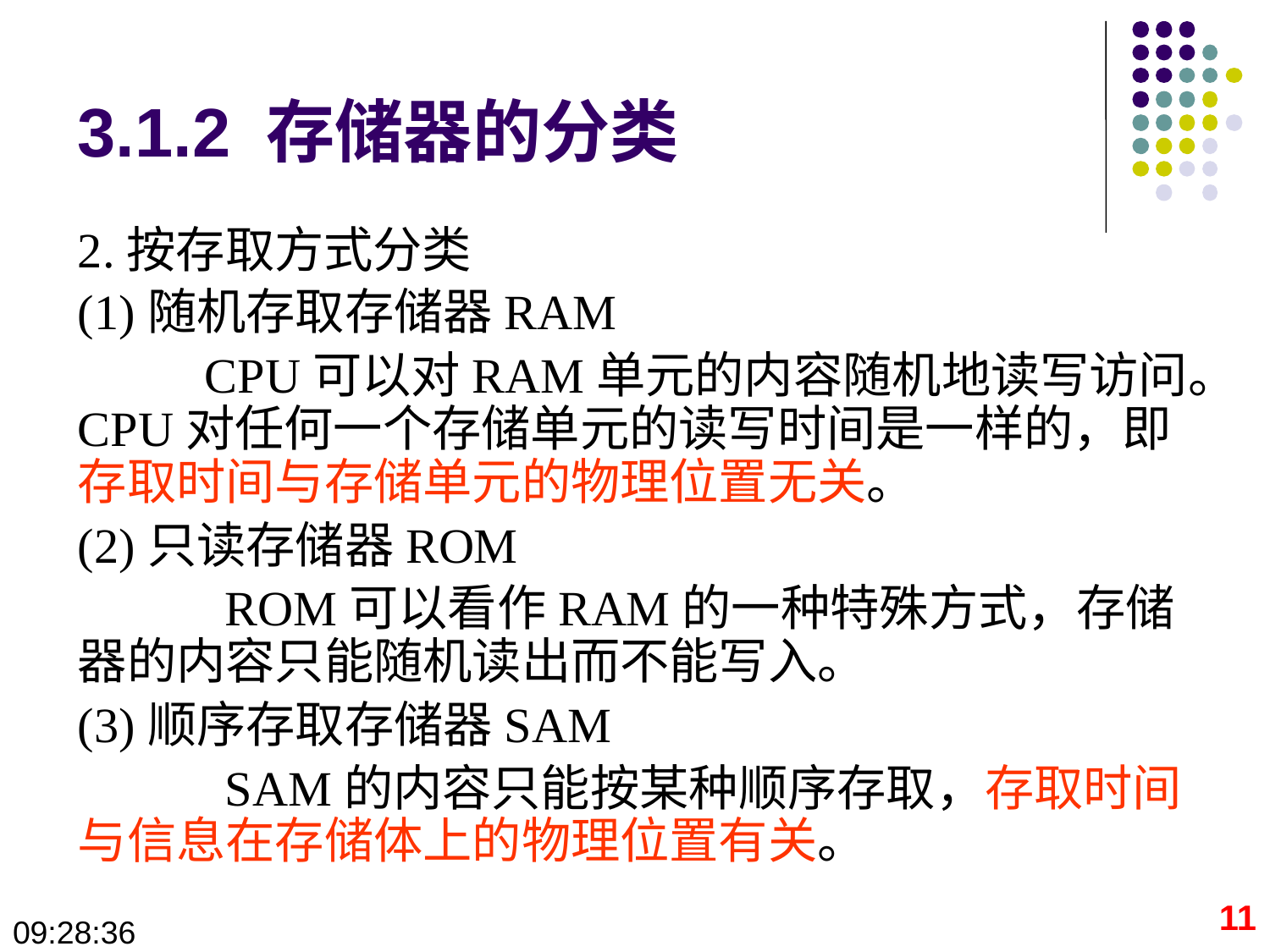

# 3.1.2 存储器的分类
2.按存取方式分类
(1)随机存取存储器RAM
	CPU可以对RAM单元的内容随机地读写访问。CPU对任何一个存储单元的读写时间是一样的，即存取时间与存储单元的物理位置无关。
(2)只读存储器ROM
            ROM可以看作RAM的一种特殊方式，存储器的内容只能随机读出而不能写入。
(3)顺序存取存储器SAM
            SAM的内容只能按某种顺序存取，存取时间与信息在存储体上的物理位置有关。
11
09:28:36